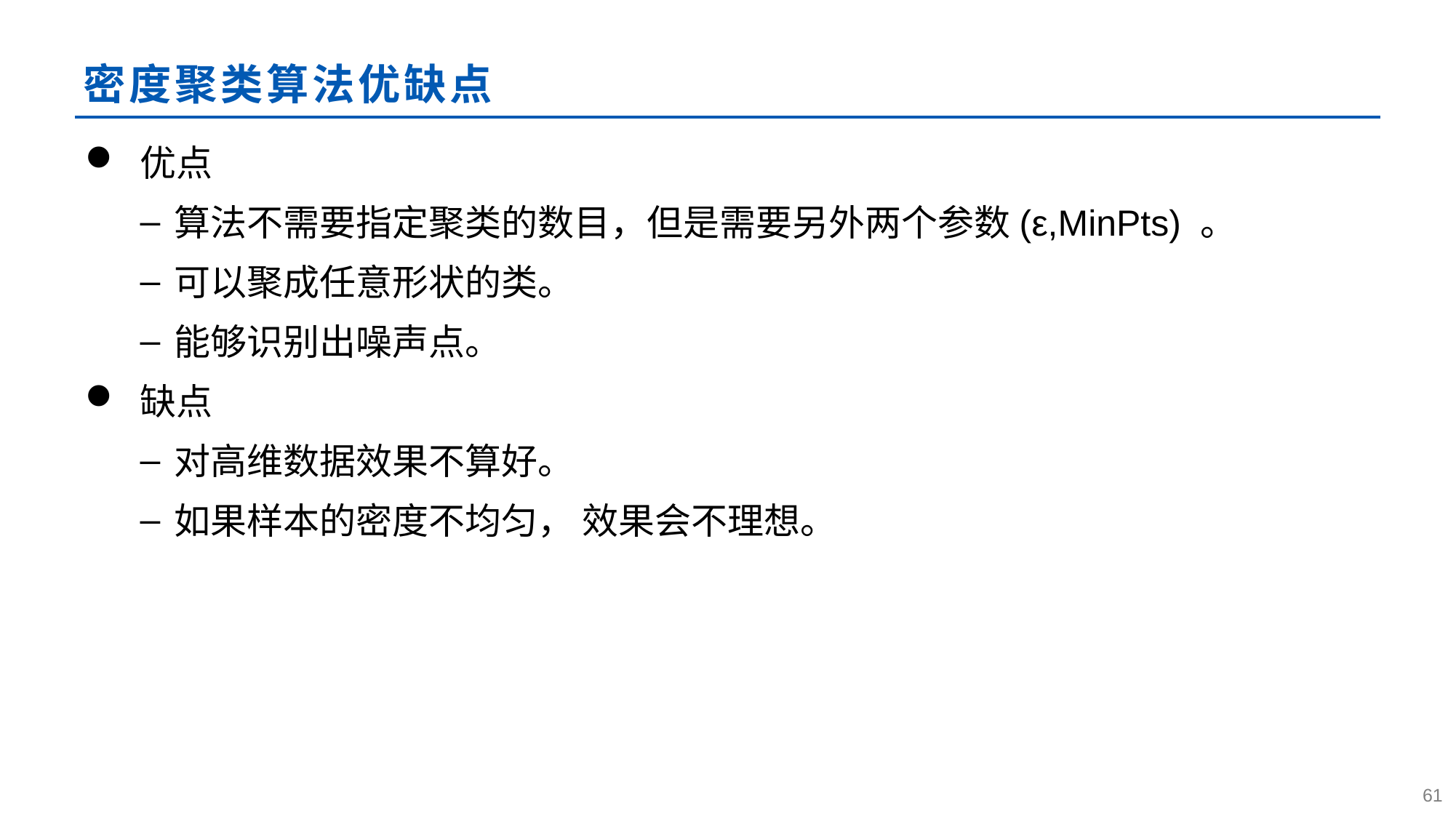

# 密度聚类算法优缺点
优点
算法不需要指定聚类的数目，但是需要另外两个参数(ε,MinPts) 。
可以聚成任意形状的类。
能够识别出噪声点。
缺点
对高维数据效果不算好。
如果样本的密度不均匀， 效果会不理想。
61